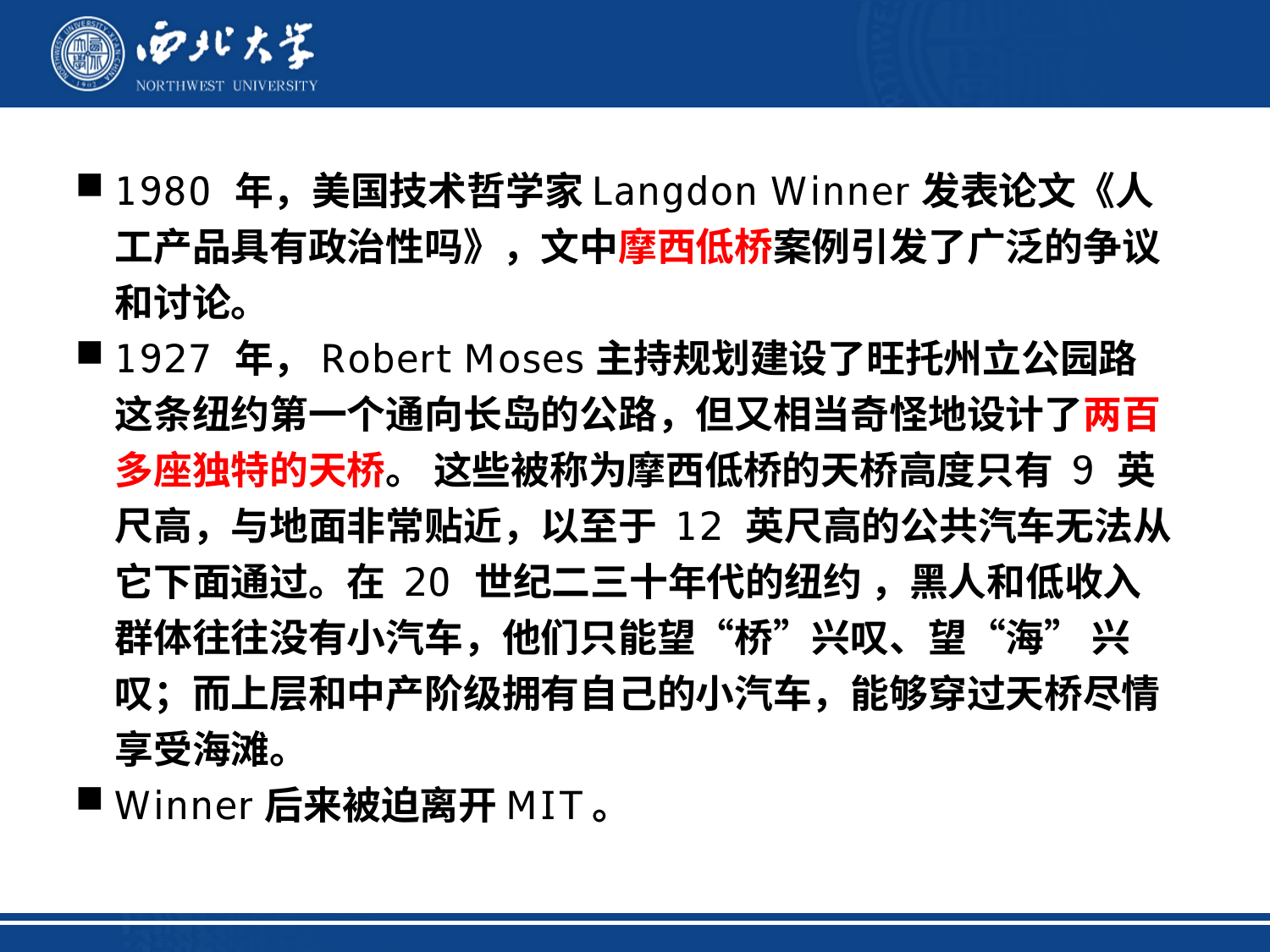

1980 年，美国技术哲学家Langdon Winner发表论文《人工产品具有政治性吗》，文中摩西低桥案例引发了广泛的争议和讨论。
1927 年，Robert Moses主持规划建设了旺托州立公园路这条纽约第一个通向长岛的公路，但又相当奇怪地设计了两百多座独特的天桥。 这些被称为摩西低桥的天桥高度只有 9 英尺高，与地面非常贴近，以至于 12 英尺高的公共汽车无法从它下面通过。在 20 世纪二三十年代的纽约 ，黑人和低收入群体往往没有小汽车，他们只能望“桥”兴叹、望“海” 兴叹；而上层和中产阶级拥有自己的小汽车，能够穿过天桥尽情享受海滩。
Winner后来被迫离开MIT。